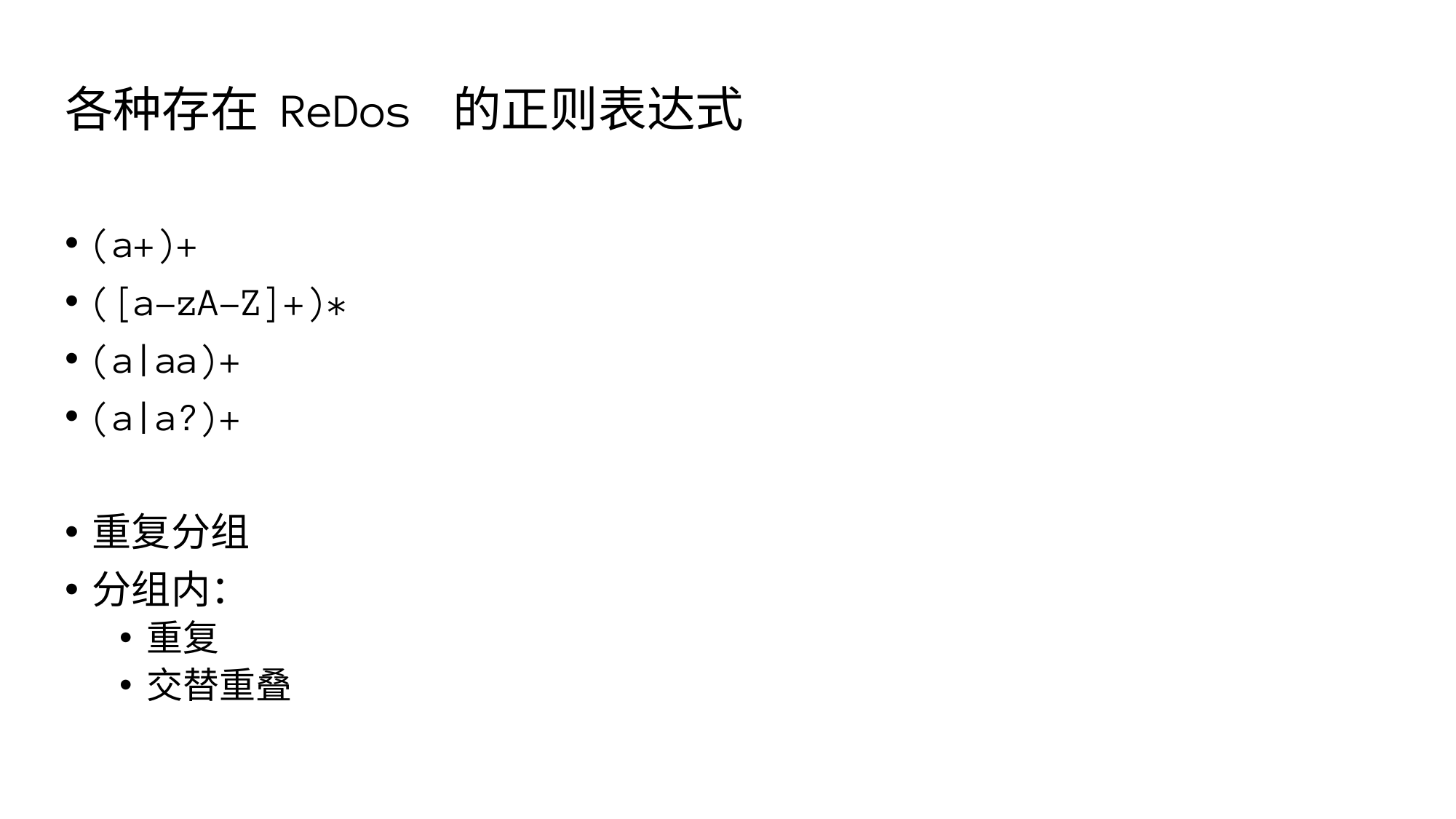

# 各种存在 ReDos 的正则表达式
(a+)+
([a-zA-Z]+)*
(a|aa)+
(a|a?)+

重复分组
分组内：
重复
交替重叠